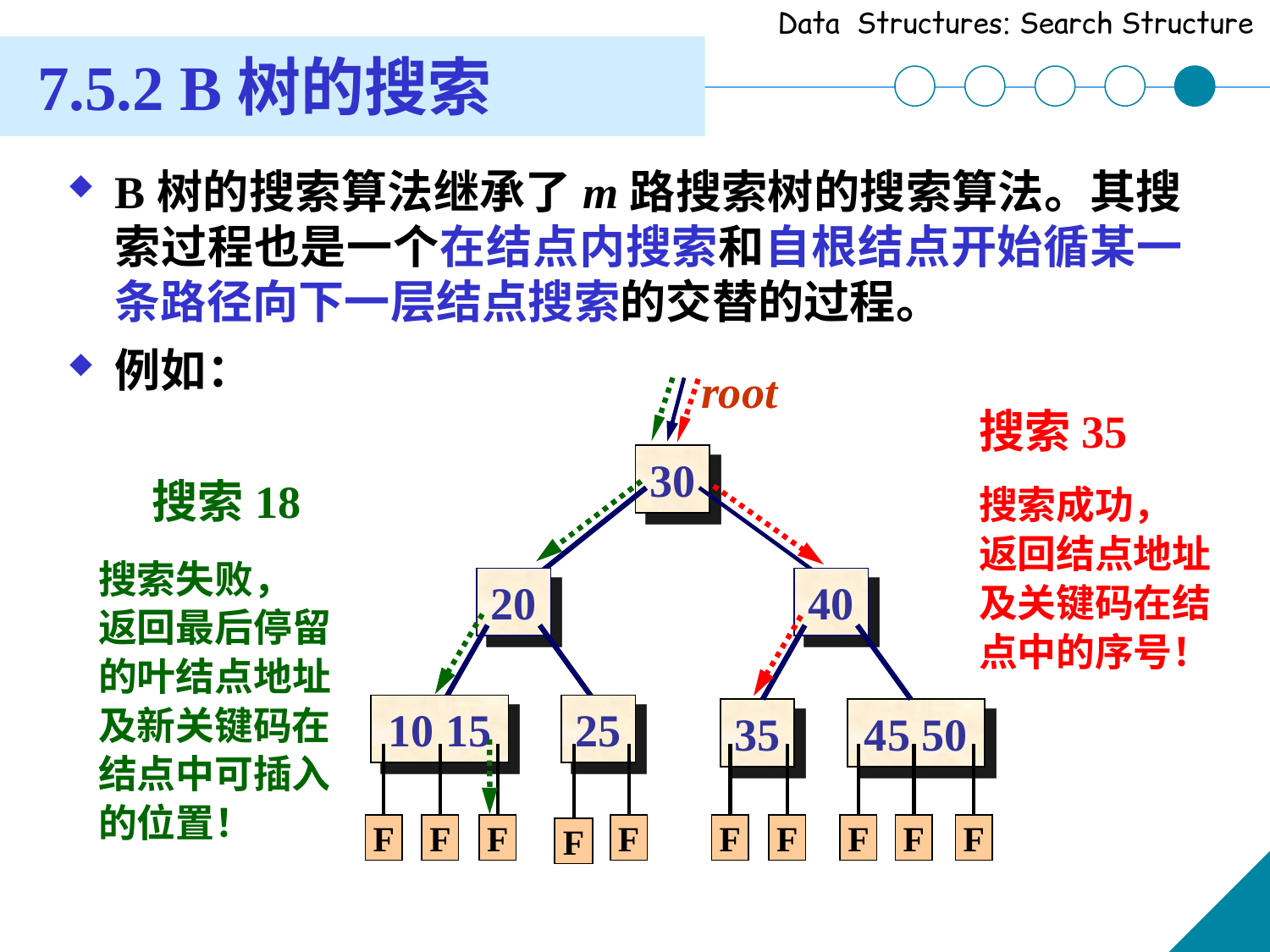

7.5.2 B树的搜索

B树的搜索算法继承了m路搜索树的搜索算法。其搜索过程也是一个在结点内搜索和自根结点开始循某一条路径向下一层结点搜索的交替的过程。
例如：
root

30

20
40

10 15
25
35
45 50
F
F
F
F
F
F
F
F
F
F

搜索35
搜索18
搜索成功，
返回结点地址
及关键码在结
点中的序号！

搜索失败，
返回最后停留
的叶结点地址
及新关键码在
结点中可插入
的位置！